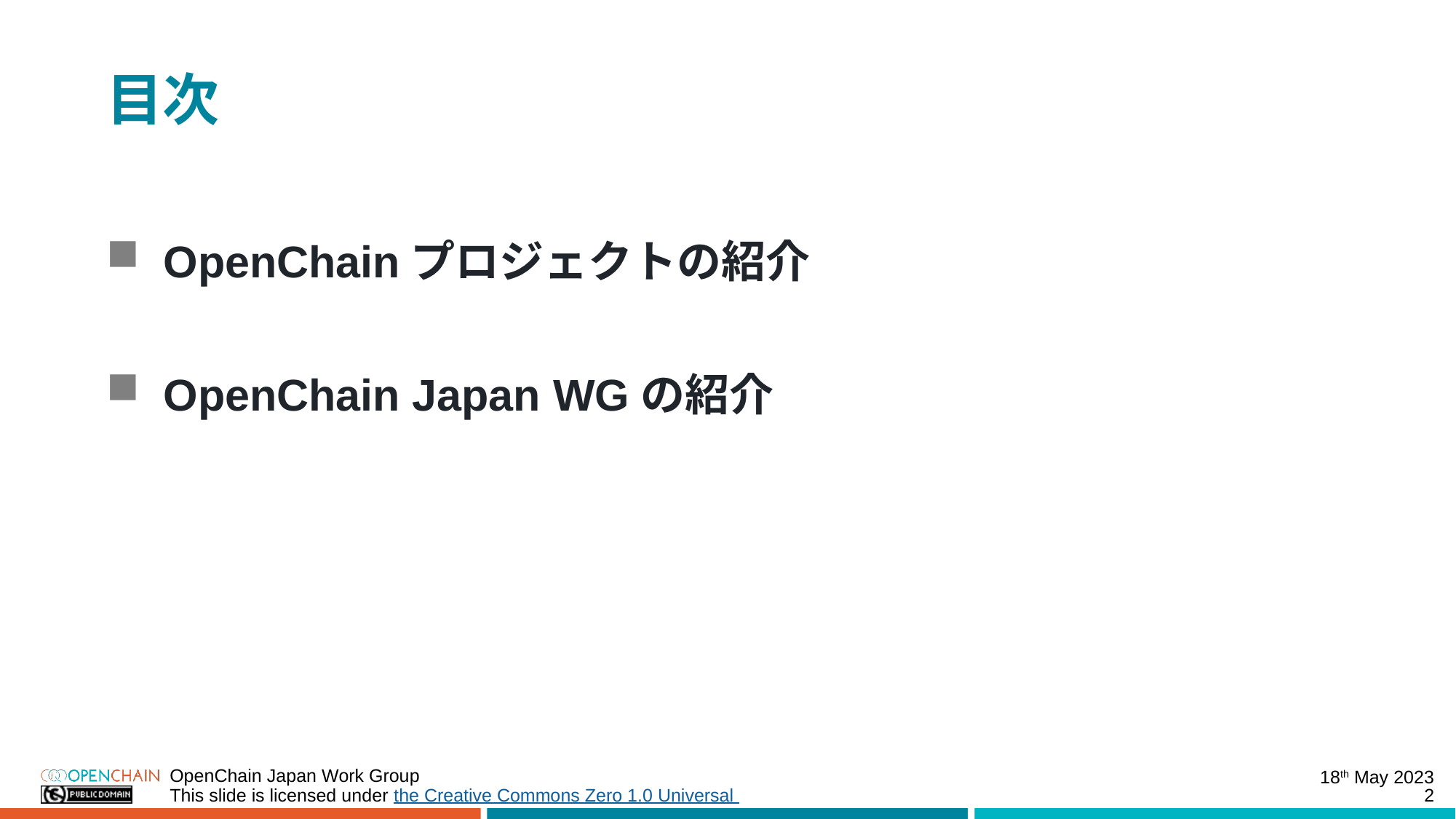

# 目次
OpenChainプロジェクトの紹介

OpenChain Japan WGの紹介
18th May 2023
OpenChain Japan Work Group
2